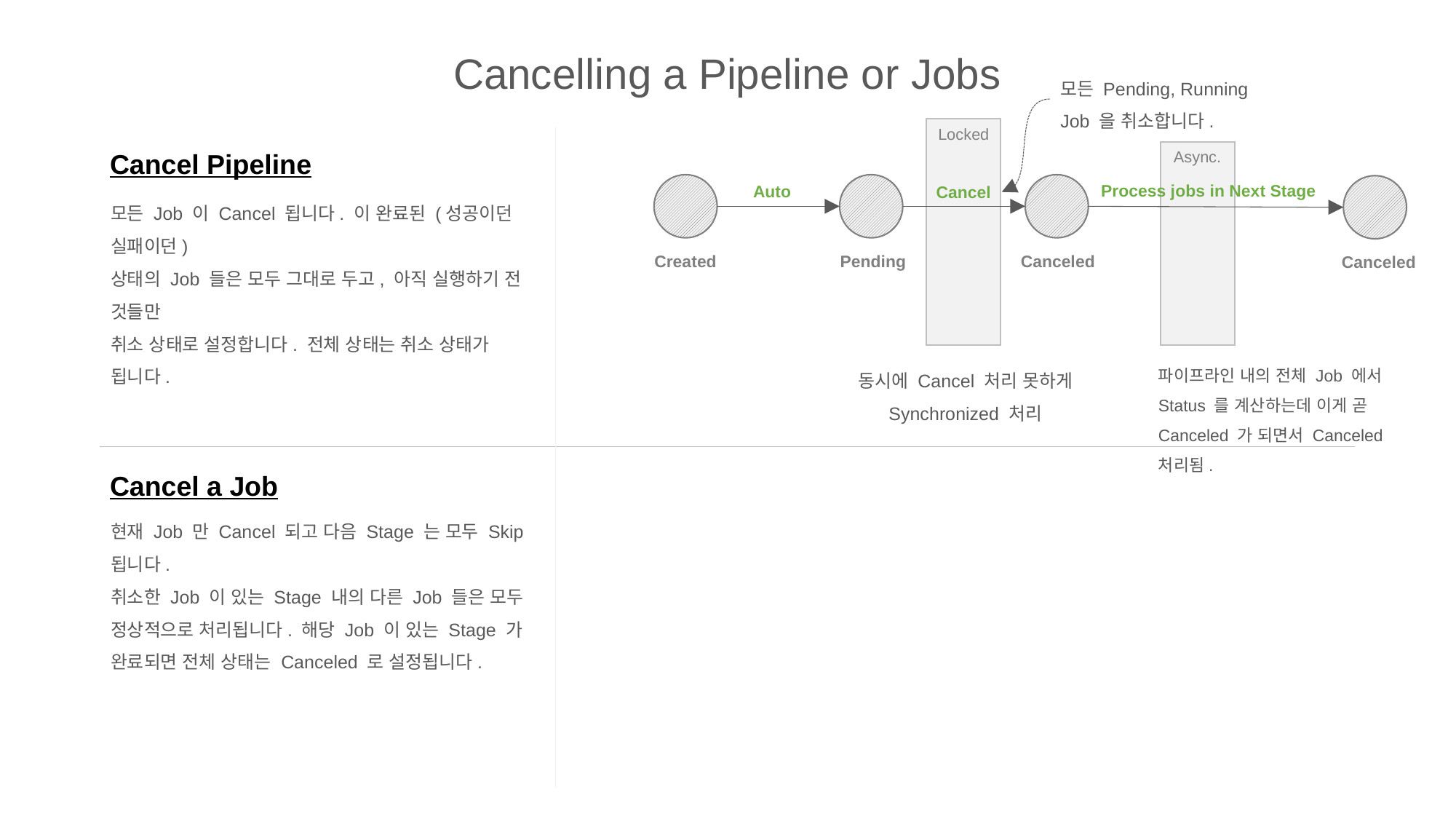

# Cancelling a Pipeline or Jobs
모든 Pending, Running Job 을 취소합니다.
Locked
Cancel Pipeline
Async.

Created

Pending

Canceled
Process jobs in Next Stage

Canceled
Auto
Cancel
모든 Job 이 Cancel 됩니다. 이 완료된 (성공이던 실패이던)
상태의 Job 들은 모두 그대로 두고, 아직 실행하기 전 것들만
취소 상태로 설정합니다. 전체 상태는 취소 상태가 됩니다.
파이프라인 내의 전체 Job 에서 Status 를 계산하는데 이게 곧 Canceled 가 되면서 Canceled 처리됨.
동시에 Cancel 처리 못하게 Synchronized 처리
Cancel a Job
현재 Job 만 Cancel 되고 다음 Stage 는 모두 Skip 됩니다.
취소한 Job 이 있는 Stage 내의 다른 Job 들은 모두 정상적으로 처리됩니다. 해당 Job 이 있는 Stage 가 완료되면 전체 상태는 Canceled 로 설정됩니다.